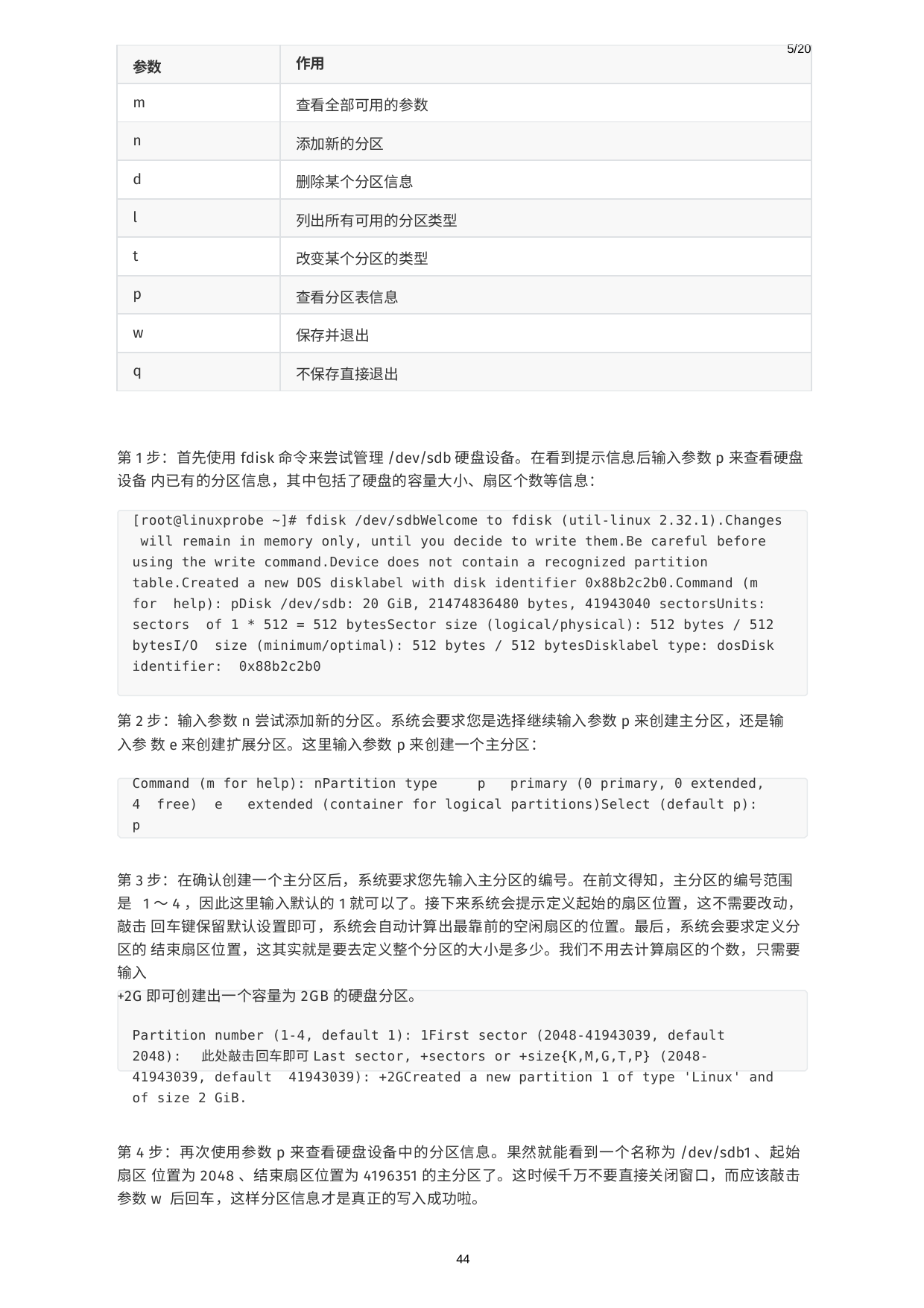

| 参数 | 5/20 作用 |
| --- | --- |
| m | 查看全部可用的参数 |
| n | 添加新的分区 |
| d | 删除某个分区信息 |
| l | 列出所有可用的分区类型 |
| t | 改变某个分区的类型 |
| p | 查看分区表信息 |
| w | 保存并退出 |
| q | 不保存直接退出 |
第1步：首先使用fdisk命令来尝试管理/dev/sdb硬盘设备。在看到提示信息后输入参数p来查看硬盘设备 内已有的分区信息，其中包括了硬盘的容量大小、扇区个数等信息：

[root@linuxprobe ~]# fdisk /dev/sdbWelcome to fdisk (util-linux 2.32.1).Changes  will remain in memory only, until you decide to write them.Be careful before  using the write command.Device does not contain a recognized partition  table.Created a new DOS disklabel with disk identifier 0x88b2c2b0.Command (m for  help): pDisk /dev/sdb: 20 GiB, 21474836480 bytes, 41943040 sectorsUnits: sectors  of 1 * 512 = 512 bytesSector size (logical/physical): 512 bytes / 512 bytesI/O  size (minimum/optimal): 512 bytes / 512 bytesDisklabel type: dosDisk identifier:  0x88b2c2b0

第2步：输入参数n尝试添加新的分区。系统会要求您是选择继续输入参数p来创建主分区，还是输入参 数e来创建扩展分区。这里输入参数p来创建一个主分区：

Command (m for help): nPartition type	p	primary (0 primary, 0 extended, 4  free)	e	extended (container for logical partitions)Select (default p): p

第3步：在确认创建一个主分区后，系统要求您先输入主分区的编号。在前文得知，主分区的编号范围是  1～4，因此这里输入默认的1就可以了。接下来系统会提示定义起始的扇区位置，这不需要改动，敲击 回车键保留默认设置即可，系统会自动计算出最靠前的空闲扇区的位置。最后，系统会要求定义分区的 结束扇区位置，这其实就是要去定义整个分区的大小是多少。我们不用去计算扇区的个数，只需要输入
+2G即可创建出一个容量为2GB的硬盘分区。

Partition number (1-4, default 1): 1First sector (2048-41943039, default 2048):  此处敲击回车即可Last sector, +sectors or +size{K,M,G,T,P} (2048-41943039, default  41943039): +2GCreated a new partition 1 of type 'Linux' and of size 2 GiB.

第4步：再次使用参数p来查看硬盘设备中的分区信息。果然就能看到一个名称为/dev/sdb1、起始扇区 位置为2048、结束扇区位置为4196351的主分区了。这时候千万不要直接关闭窗口，而应该敲击参数w 后回车，这样分区信息才是真正的写入成功啦。

44